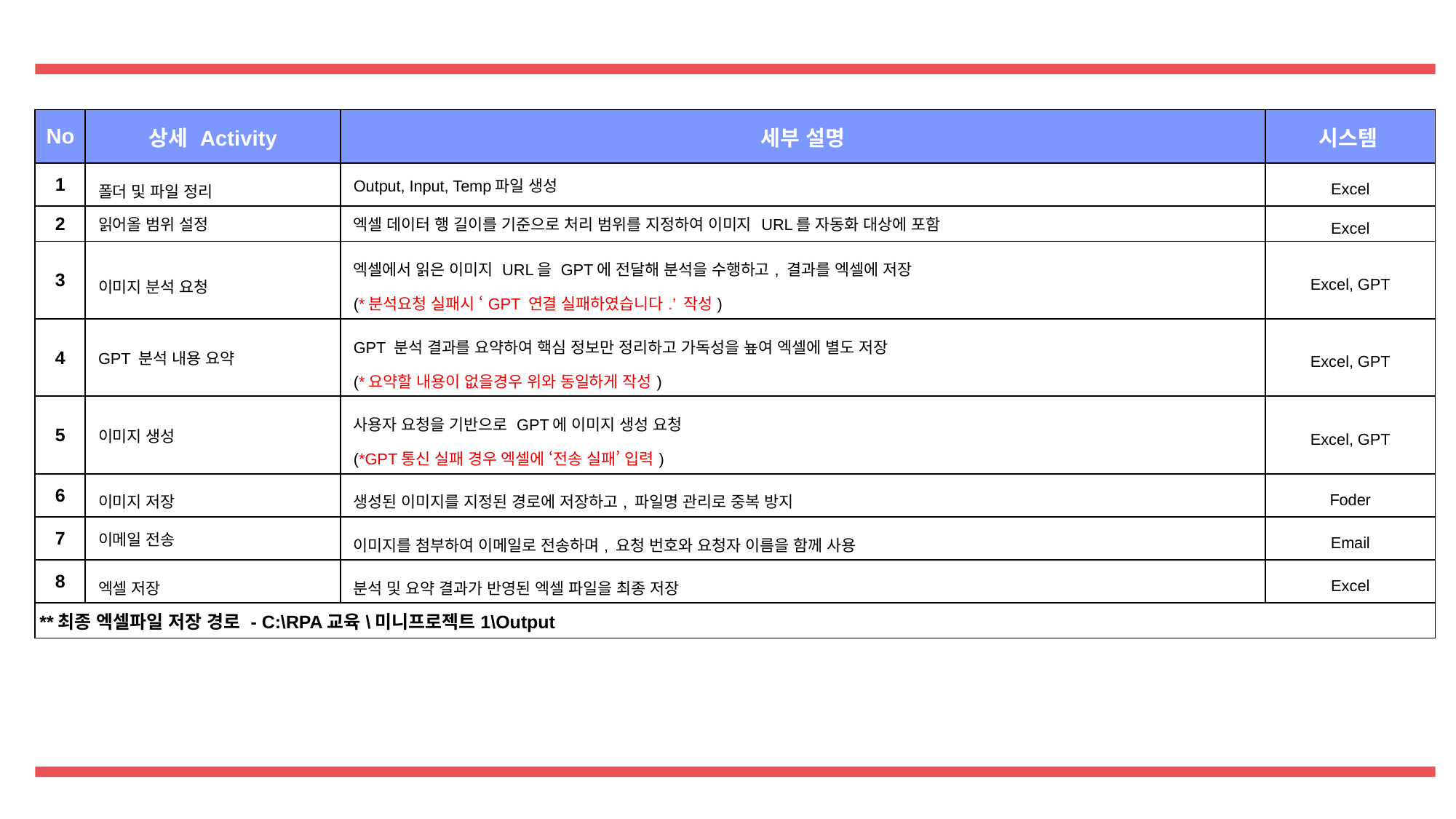

| No | 상세 Activity | 세부 설명 | 시스템 |
| --- | --- | --- | --- |
| 1 | 폴더 및 파일 정리 | Output, Input, Temp파일 생성 | Excel |
| 2 | 읽어올 범위 설정 | 엑셀 데이터 행 길이를 기준으로 처리 범위를 지정하여 이미지 URL를 자동화 대상에 포함 | Excel |
| 3 | 이미지 분석 요청 | 엑셀에서 읽은 이미지 URL을 GPT에 전달해 분석을 수행하고, 결과를 엑셀에 저장 (\*분석요청 실패시 ‘GPT 연결 실패하였습니다.’ 작성) | Excel, GPT |
| 4 | GPT 분석 내용 요약 | GPT 분석 결과를 요약하여 핵심 정보만 정리하고 가독성을 눂여 엑셀에 별도 저장 (\*요약할 내용이 없을경우 위와 동일하게 작성) | Excel, GPT |
| 5 | 이미지 생성 | 사용자 요청을 기반으로 GPT에 이미지 생성 요청 (\*GPT통신 실패 경우 엑셀에 ‘전송 실패’ 입력) | Excel, GPT |
| 6 | 이미지 저장 | 생성된 이미지를 지정된 경로에 저장하고, 파일명 관리로 중복 방지 | Foder |
| 7 | 이메일 전송 | 이미지를 첨부하여 이메일로 전송하며, 요청 번호와 요청자 이름을 함께 사용 | Email |
| 8 | 엑셀 저장 | 분석 및 요약 결과가 반영된 엑셀 파일을 최종 저장 | Excel |
| \*\*최종 엑셀파일 저장 경로 - C:\RPA교육\미니프로젝트1\Output |  |  |  |